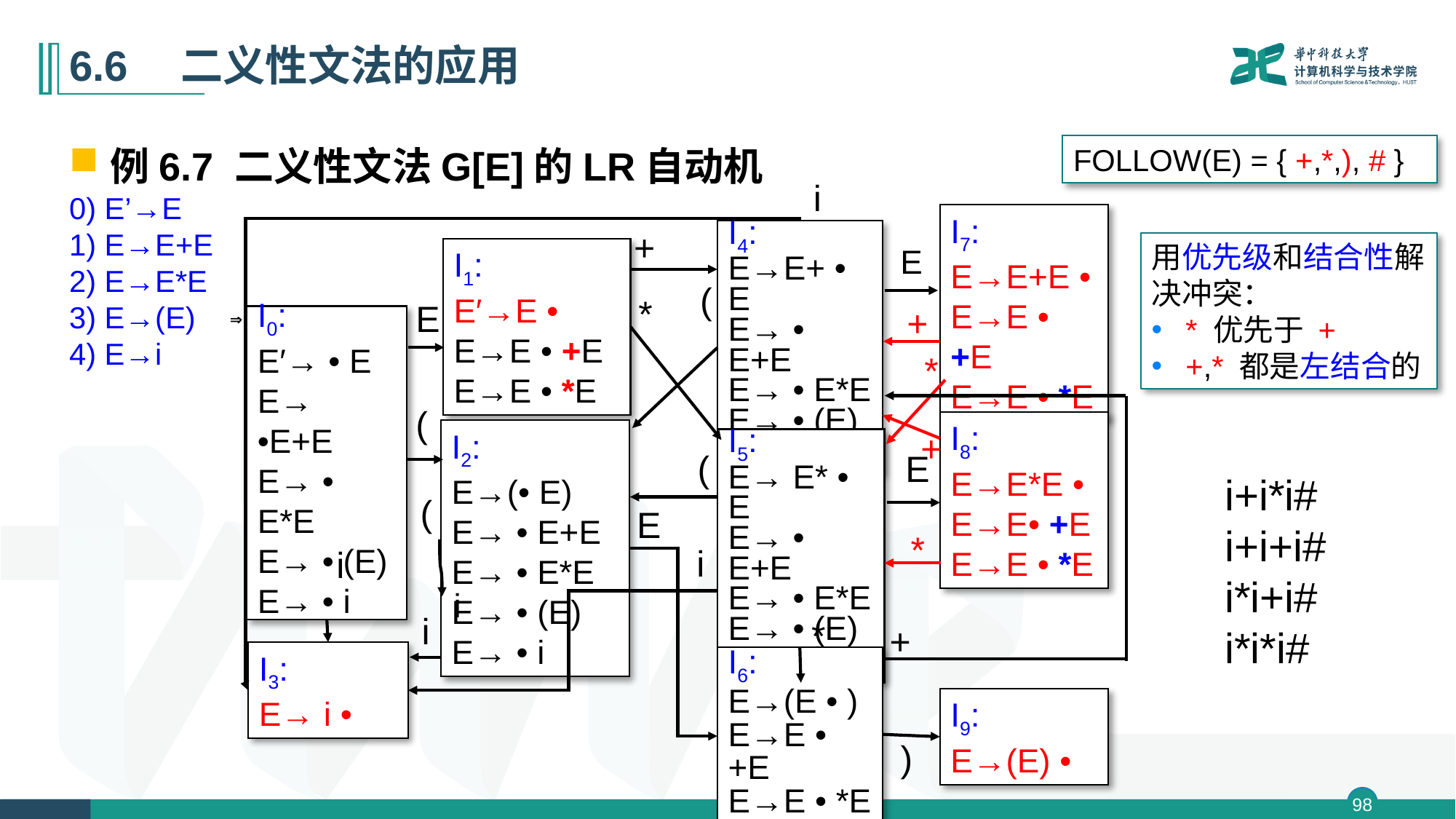

# 6.6　二义性文法的应用
例6.7 二义性文法G[E]的LR自动机
0) E’→E
1) E→E+E
2) E→E*E
3) E→(E)
4) E→i

FOLLOW(E) = { +,*,), # }
i
I7:
E→E+E •
E→E • +E
E→E • *E
+
I4:
E→E+ • E
E→ • E+E
E→ • E*E
E→ • (E)
E→ • i
用优先级和结合性解决冲突：
* 优先于 +
+,* 都是左结合的
E
I1:
E′→E •
E→E • +E
E→E • *E
(
*
E
+
⇒
I0:
E′→ • E
E→ •E+E
E→ • E*E
E→ • (E)
E→ • i
*
(
I8:
E→E*E •
E→E• +E
E→E • *E
I2:
E→(• E)
E→ • E+E
E→ • E*E
E→ • (E)
E→ • i
+
I5:
E→ E* • E
E→ • E+E
E→ • E*E
E→ • (E)
E→ • i
E
(
i+i*i#
i+i+i#
i*i+i#
i*i*i#
(
E
*
i
i
i
i
*
+
I3:
E→ i •
I6:
E→(E • )
E→E • +E
E→E • *E
I9:
E→(E) •
)